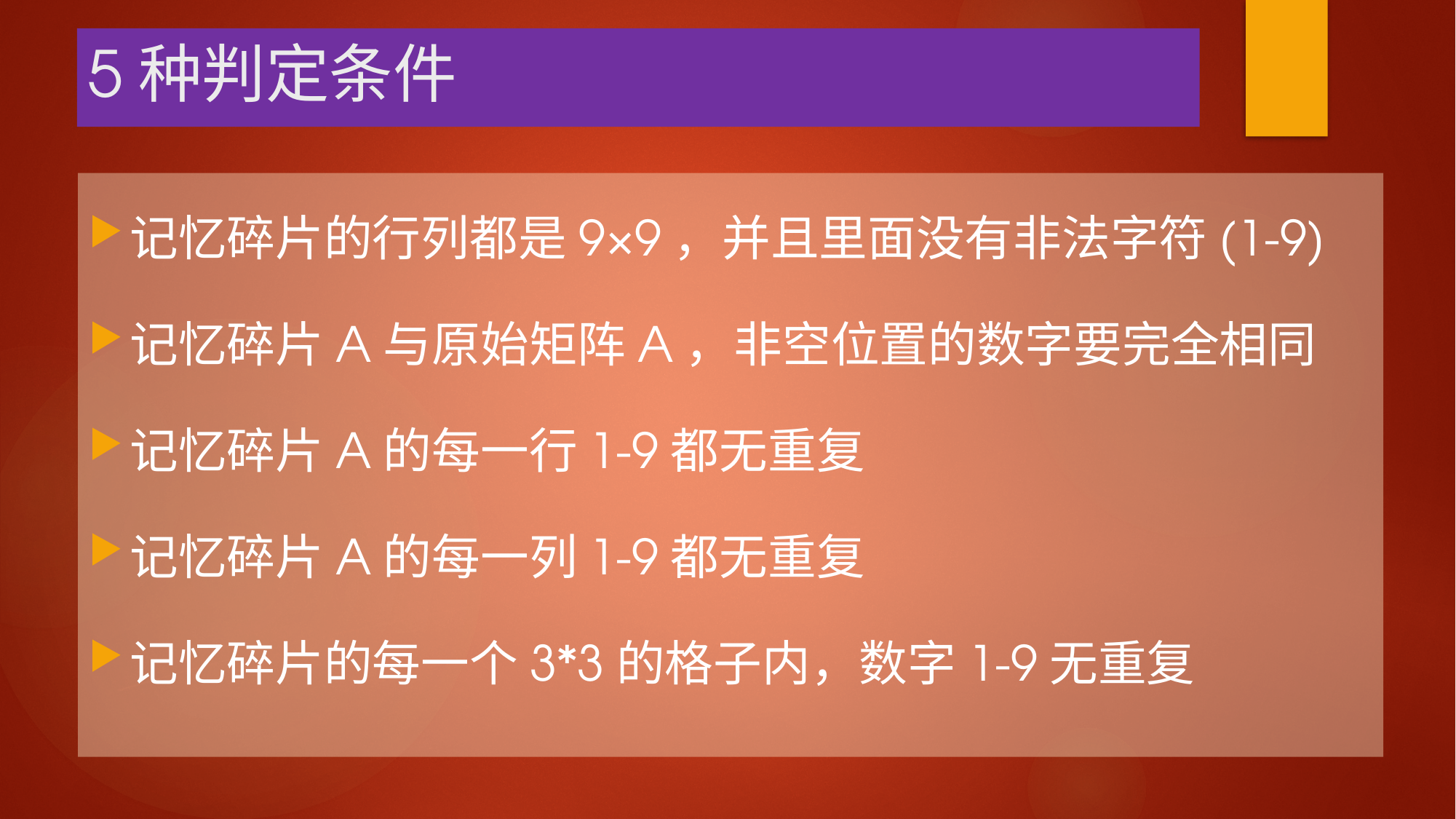

# 5种判定条件
记忆碎片的行列都是9×9，并且里面没有非法字符(1-9)
记忆碎片A与原始矩阵A，非空位置的数字要完全相同
记忆碎片A的每一行1-9都无重复
记忆碎片A的每一列1-9都无重复
记忆碎片的每一个3*3的格子内，数字1-9无重复